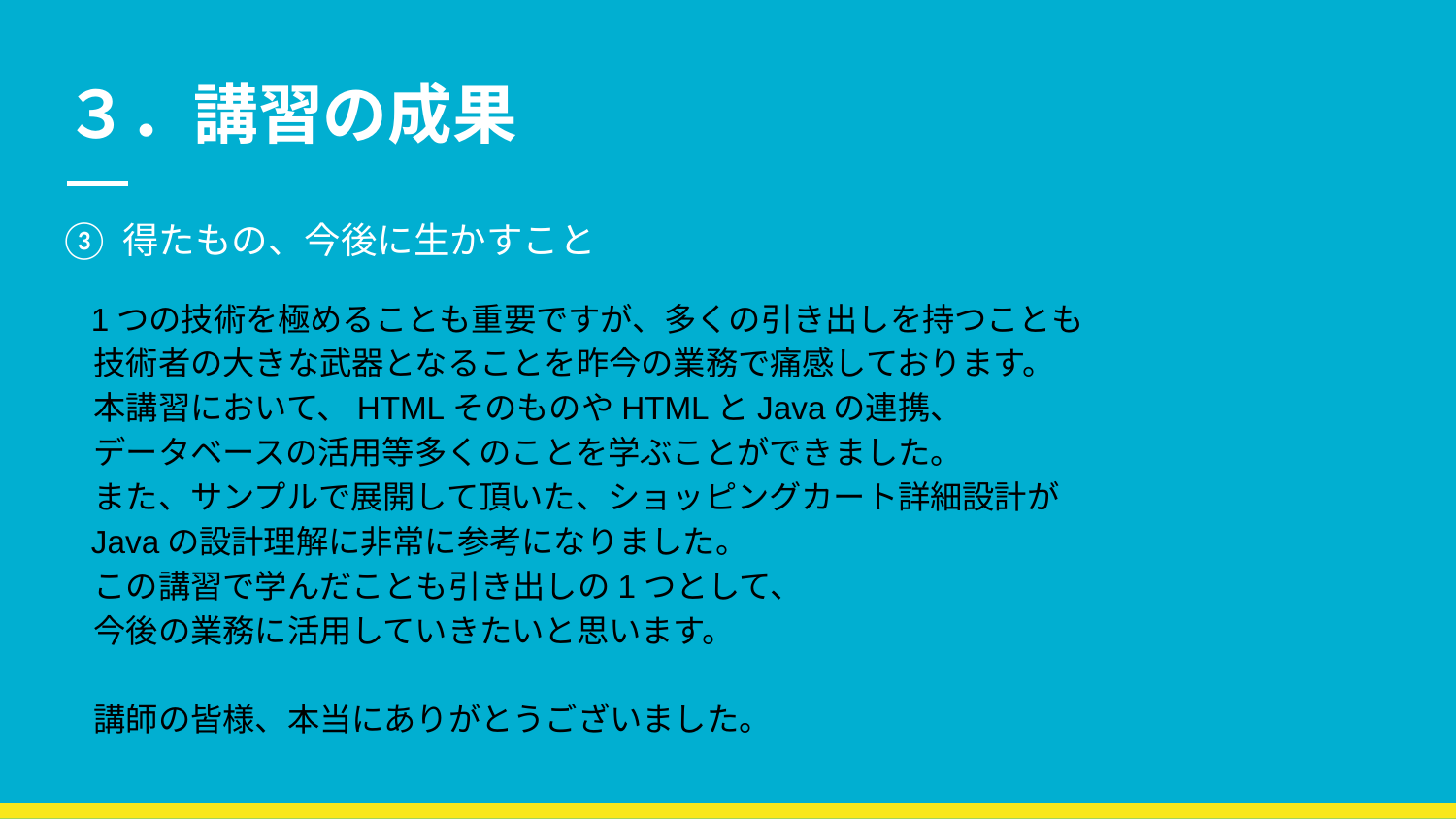

# ３．講習の成果
③ 得たもの、今後に生かすこと
   1つの技術を極めることも重要ですが、多くの引き出しを持つことも
   技術者の大きな武器となることを昨今の業務で痛感しております。
   本講習において、HTMLそのものやHTMLとJavaの連携、
   データベースの活用等多くのことを学ぶことができました。
   また、サンプルで展開して頂いた、ショッピングカート詳細設計が
   Javaの設計理解に非常に参考になりました。
   この講習で学んだことも引き出しの1つとして、
   今後の業務に活用していきたいと思います。

   講師の皆様、本当にありがとうございました。